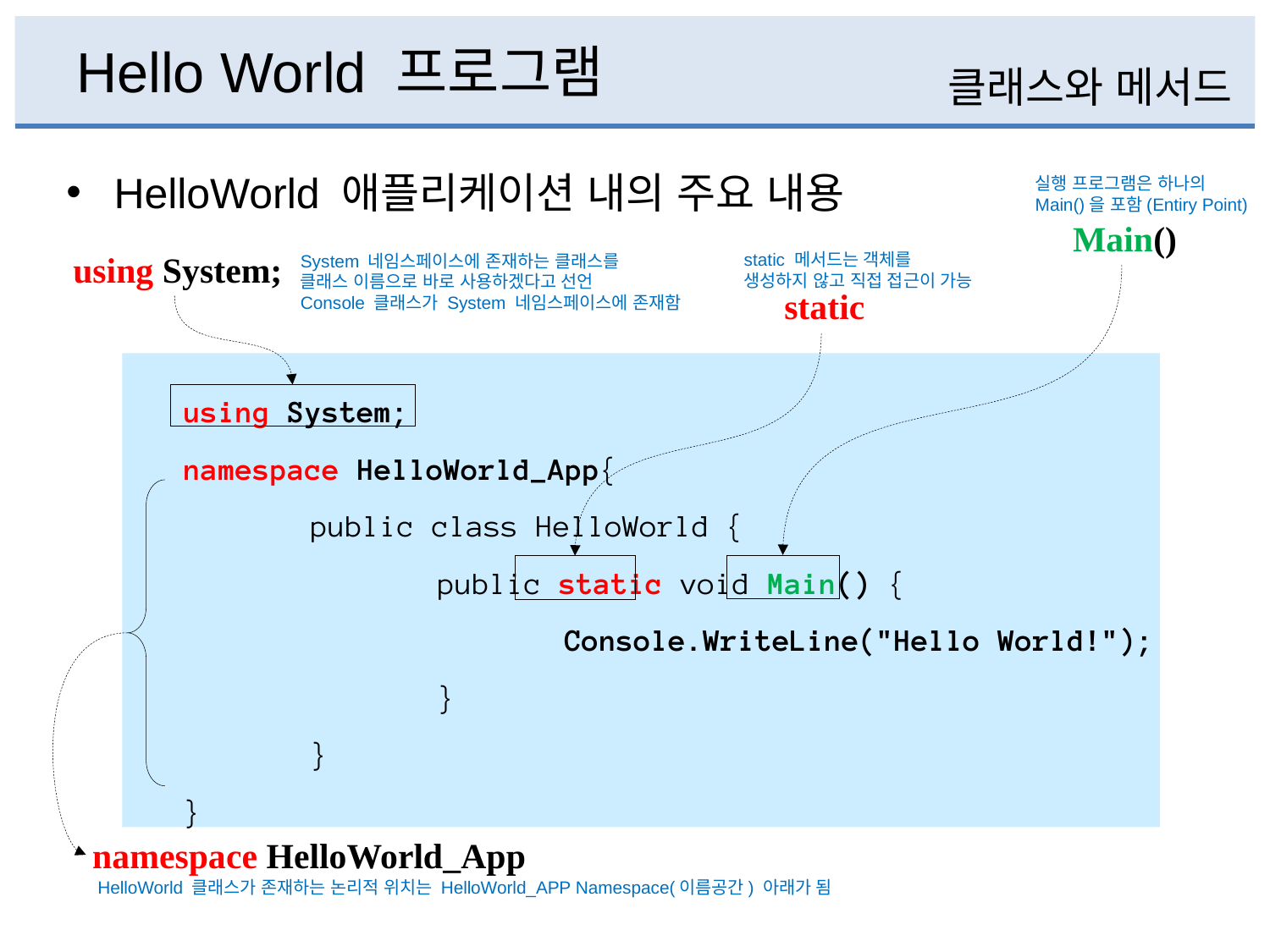

# Hello World 프로그램
클래스와 메서드
HelloWorld 애플리케이션 내의 주요 내용
실행 프로그램은 하나의 Main()을 포함(Entiry Point)
Main()
static 메서드는 객체를 생성하지 않고 직접 접근이 가능
System 네임스페이스에 존재하는 클래스를
클래스 이름으로 바로 사용하겠다고 선언
Console 클래스가 System 네임스페이스에 존재함
using System;
static

using System;
namespace HelloWorld_App{
	public class HelloWorld {
		public static void Main() {
		 	Console.WriteLine("Hello World!");
		}
	}
}

namespace HelloWorld_App
HelloWorld 클래스가 존재하는 논리적 위치는 HelloWorld_APP Namespace(이름공간) 아래가 됨